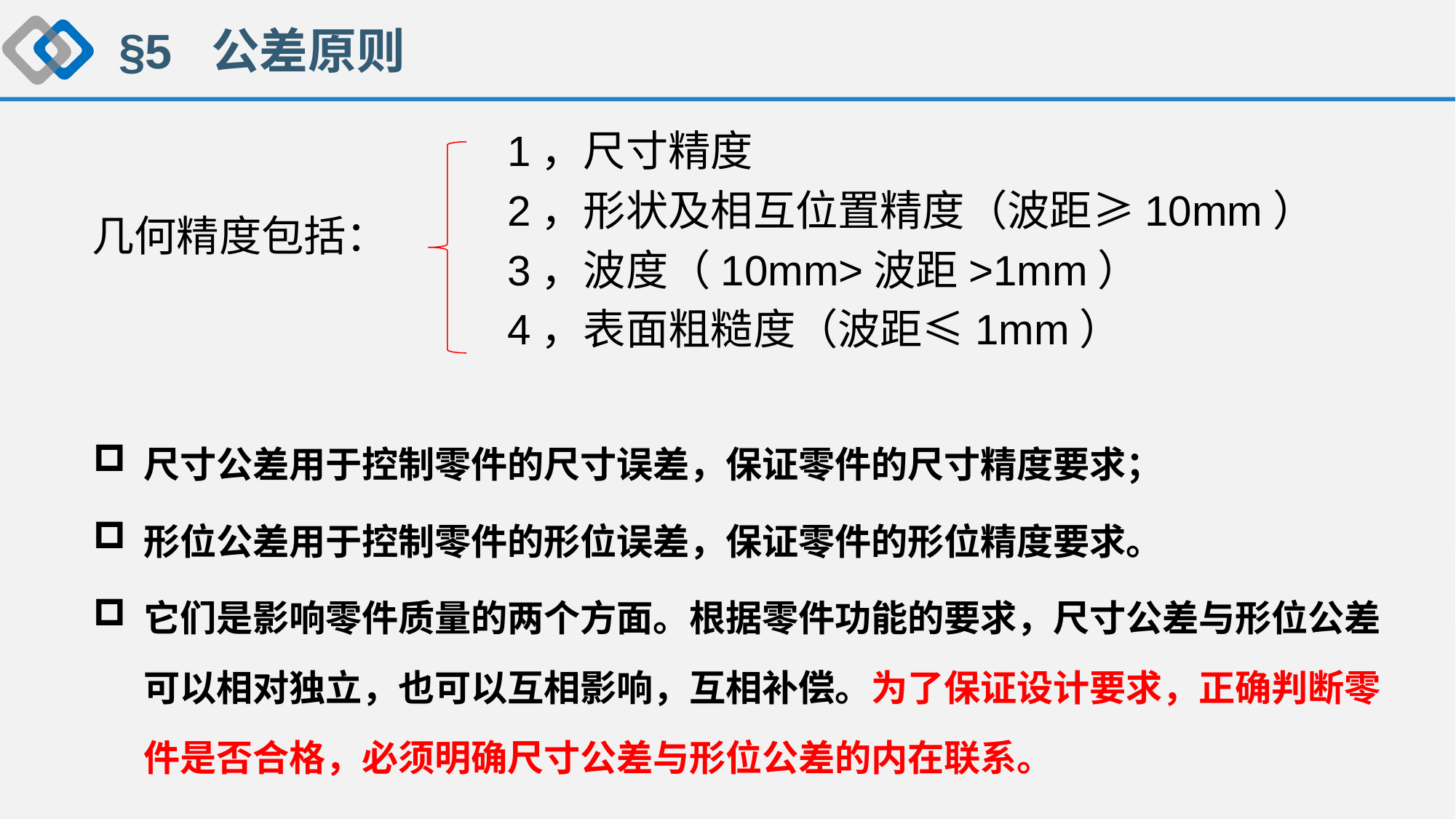

§5  公差原则
1，尺寸精度
2，形状及相互位置精度（波距≥10mm）
3，波度（10mm>波距>1mm）
4，表面粗糙度（波距≤1mm）

# 几何精度包括：
尺寸公差用于控制零件的尺寸误差，保证零件的尺寸精度要求；
形位公差用于控制零件的形位误差，保证零件的形位精度要求。
它们是影响零件质量的两个方面。根据零件功能的要求，尺寸公差与形位公差可以相对独立，也可以互相影响，互相补偿。为了保证设计要求，正确判断零件是否合格，必须明确尺寸公差与形位公差的内在联系。